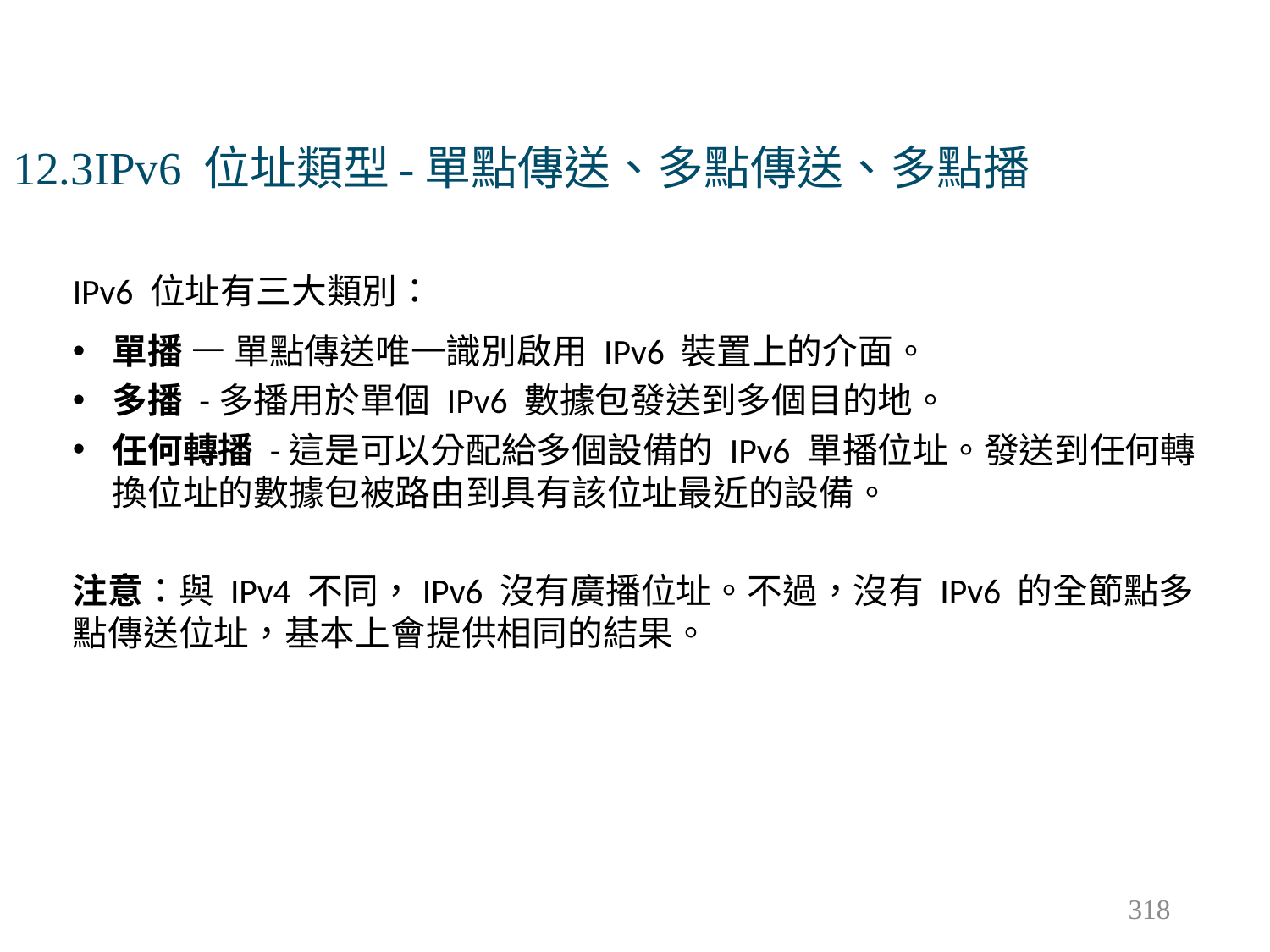

# 12.3IPv6 位址類型-單點傳送、多點傳送、多點播
IPv6 位址有三大類別：
單播 — 單點傳送唯一識別啟用 IPv6 裝置上的介面。
多播 -多播用於單個 IPv6 數據包發送到多個目的地。
任何轉播 -這是可以分配給多個設備的 IPv6 單播位址。發送到任何轉換位址的數據包被路由到具有該位址最近的設備。

注意：與 IPv4 不同，IPv6 沒有廣播位址。不過，沒有 IPv6 的全節點多點傳送位址，基本上會提供相同的結果。

318